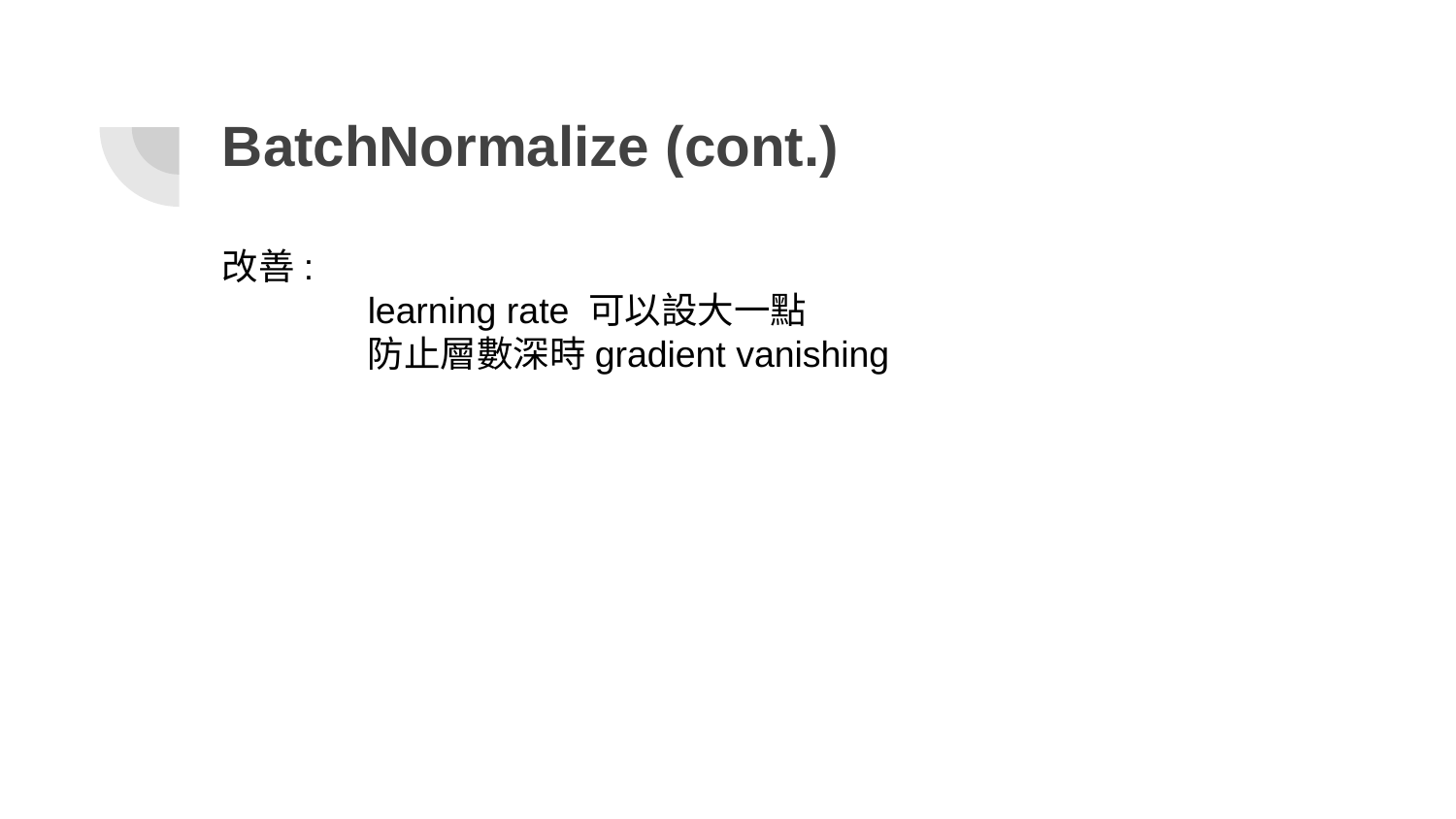

# BatchNormalize (cont.)
改善:
 	learning rate 可以設大一點
	防止層數深時gradient vanishing